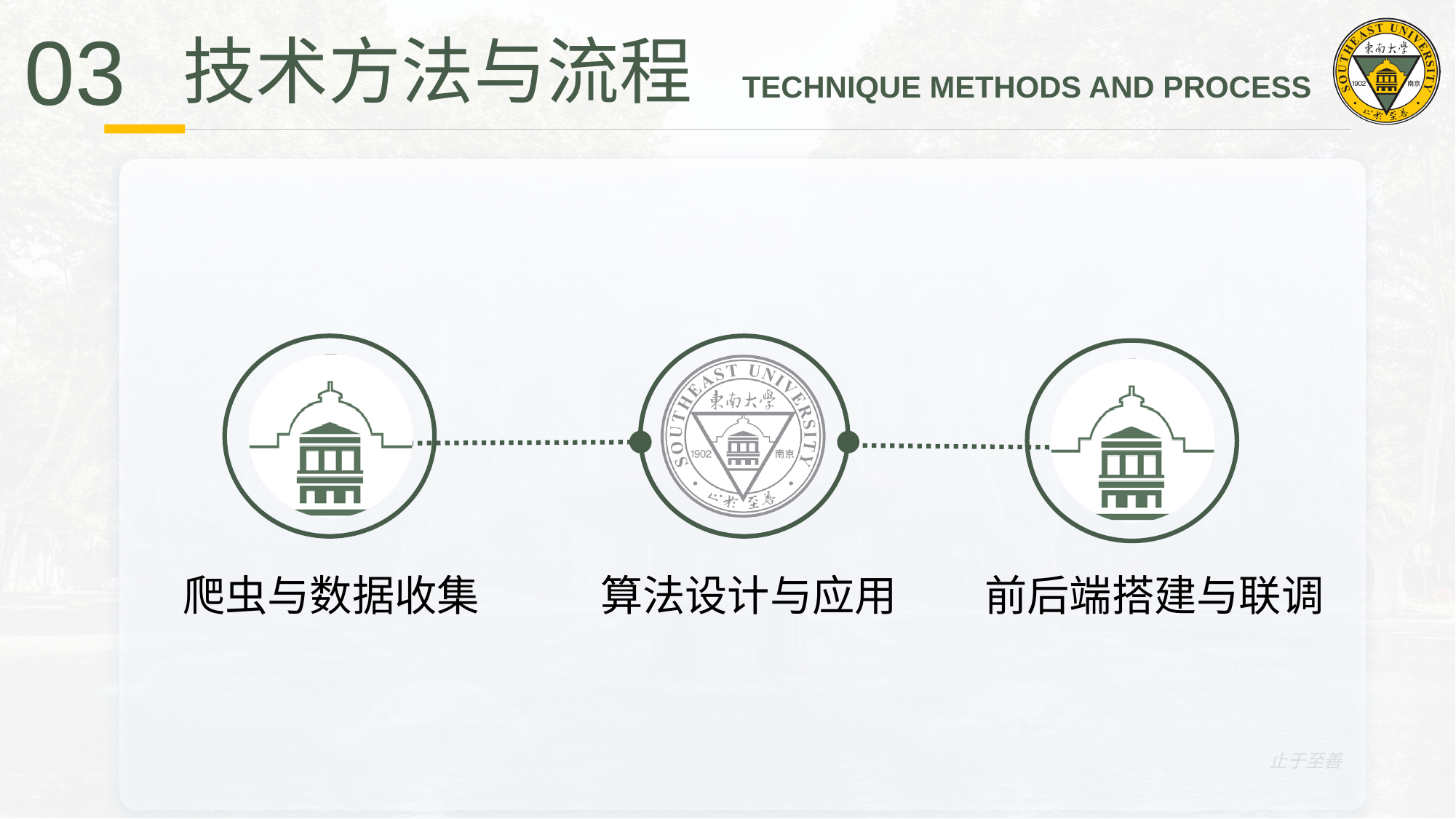

03
 技术方法与流程  TECHNIQUE METHODS AND PROCESS

爬虫与数据收集
算法设计与应用
前后端搭建与联调